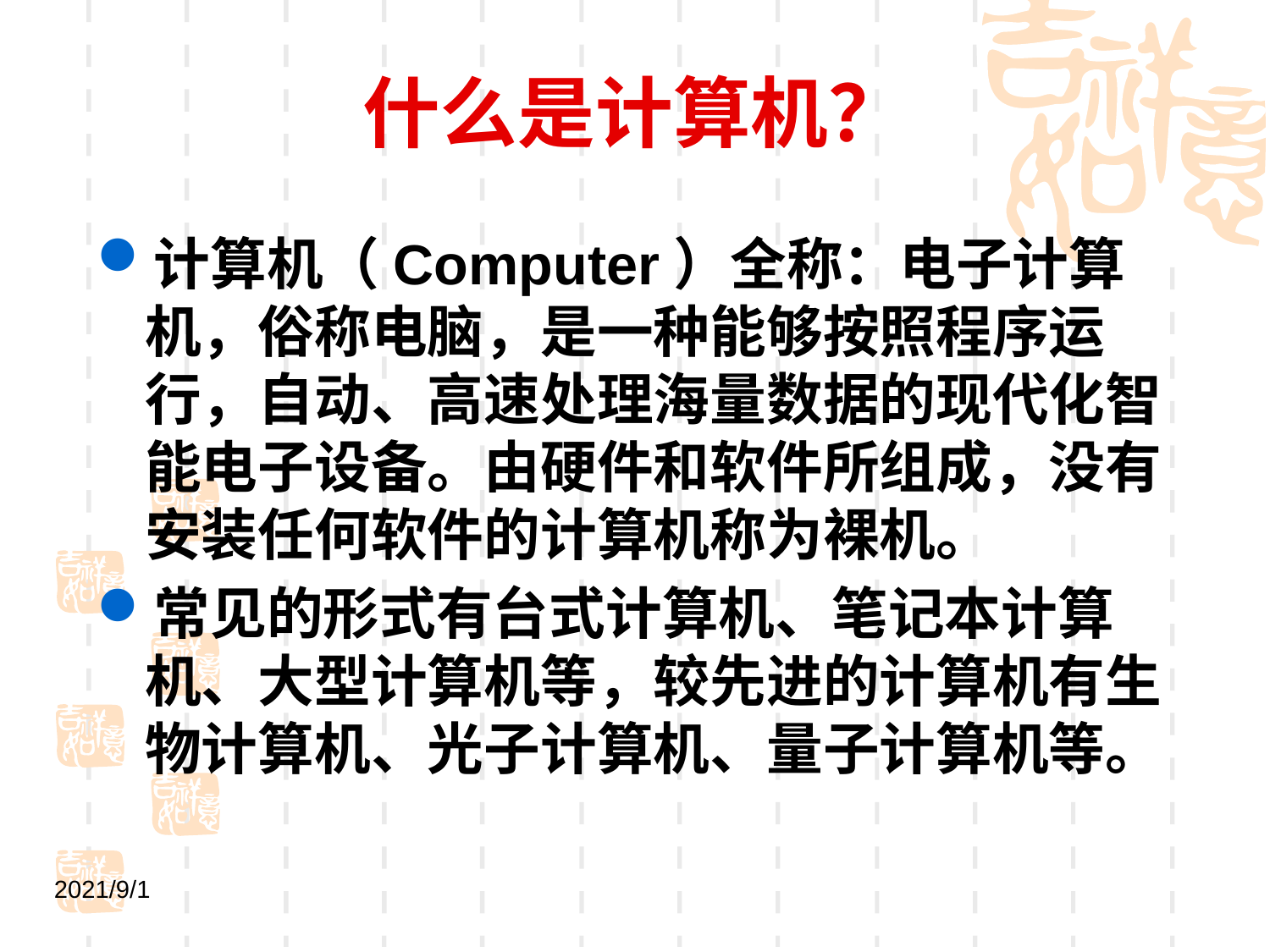

# 什么是计算机？
计算机（Computer）全称：电子计算机，俗称电脑，是一种能够按照程序运行，自动、高速处理海量数据的现代化智能电子设备。由硬件和软件所组成，没有安装任何软件的计算机称为裸机。
常见的形式有台式计算机、笔记本计算机、大型计算机等，较先进的计算机有生物计算机、光子计算机、量子计算机等。
2021/9/1